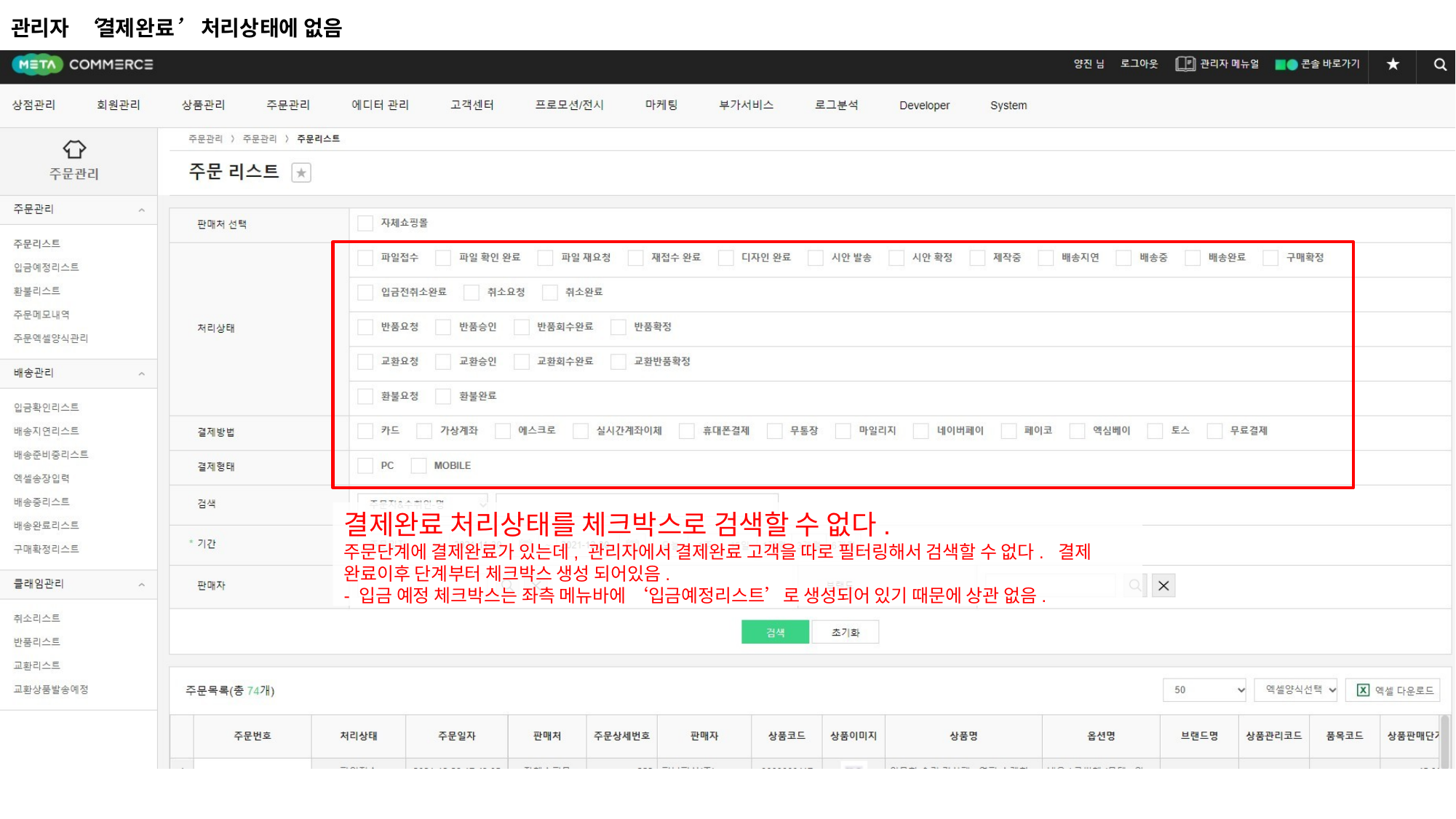

관리자 ‘결제완료’ 처리상태에 없음

결제완료 처리상태를 체크박스로 검색할 수 없다.
주문단계에 결제완료가 있는데, 관리자에서 결제완료 고객을 따로 필터링해서 검색할 수 없다.  결제 완료이후 단계부터 체크박스 생성 되어있음.
- 입금 예정 체크박스는 좌측 메뉴바에 ‘입금예정리스트’로 생성되어 있기 때문에 상관 없음.